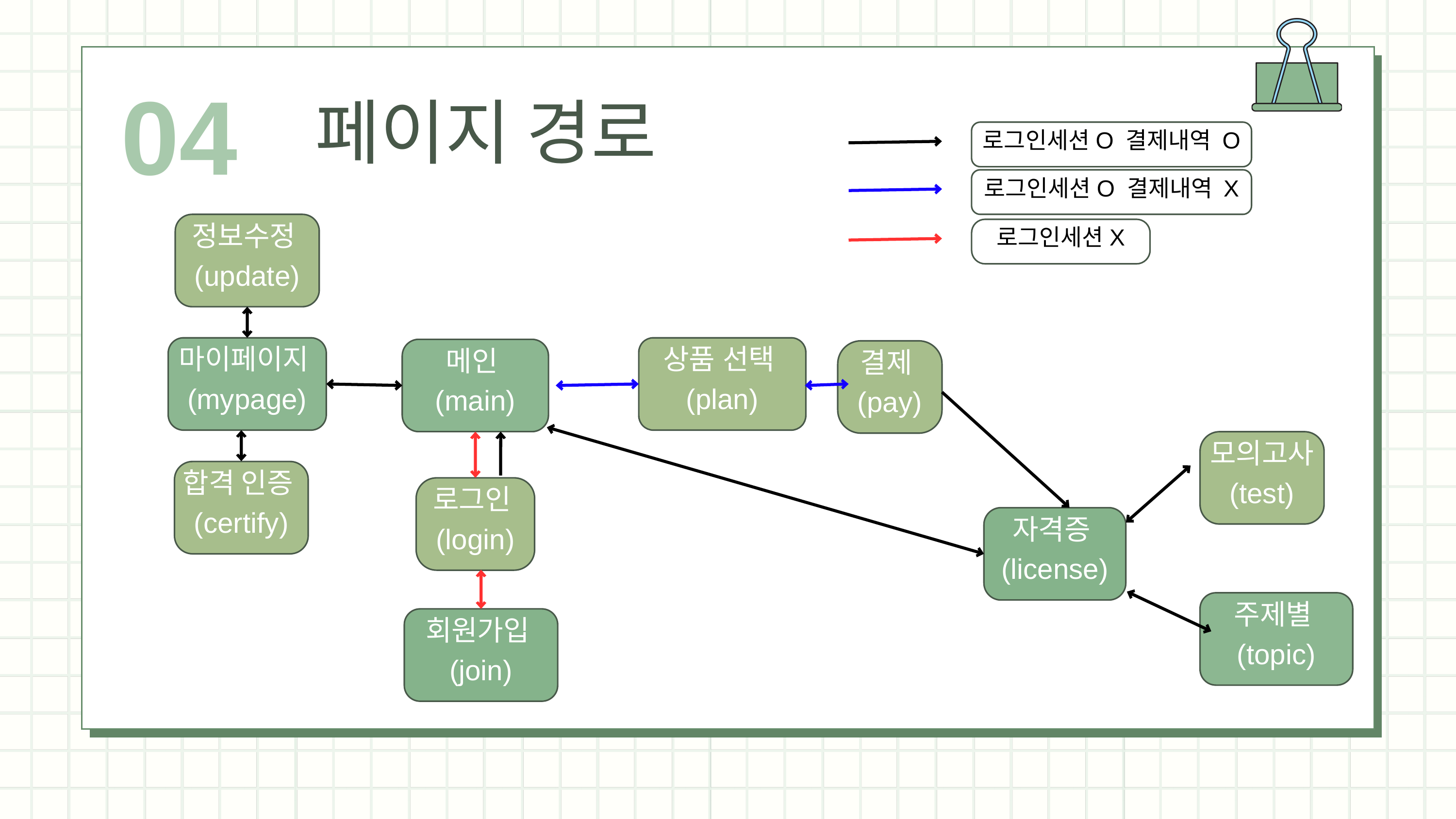

04
페이지 경로

로그인세션O 결제내역 O

로그인세션O 결제내역 X

정보수정(update)

로그인세션X

마이페이지(mypage)

상품 선택(plan)

메인(main)

결제(pay)

모의고사 (test)

합격 인증(certify)

로그인(login)

자격증(license)

주제별(topic)

회원가입(join)